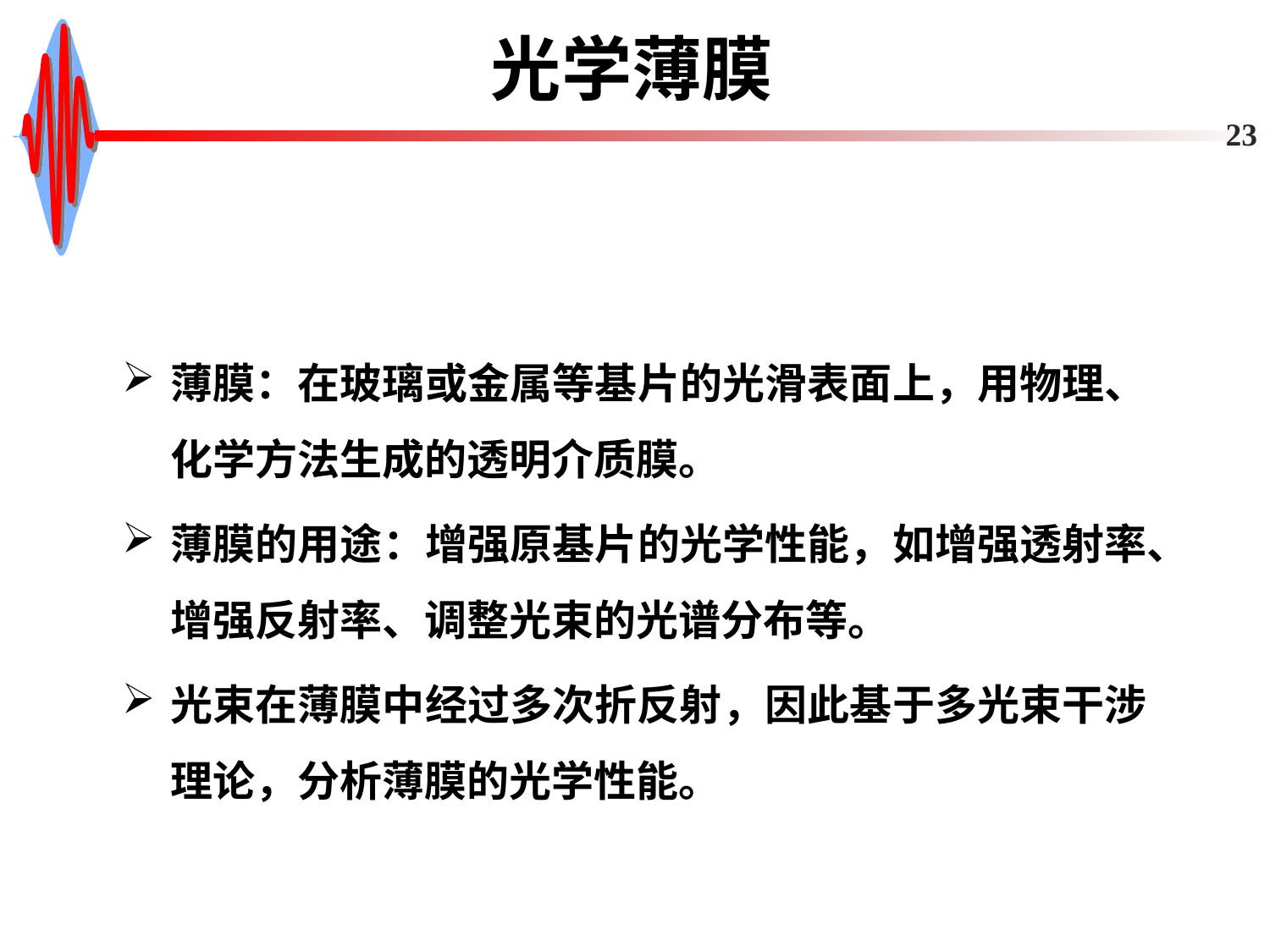

# 光学薄膜
23
薄膜：在玻璃或金属等基片的光滑表面上，用物理、化学方法生成的透明介质膜。
薄膜的用途：增强原基片的光学性能，如增强透射率、增强反射率、调整光束的光谱分布等。
光束在薄膜中经过多次折反射，因此基于多光束干涉理论，分析薄膜的光学性能。